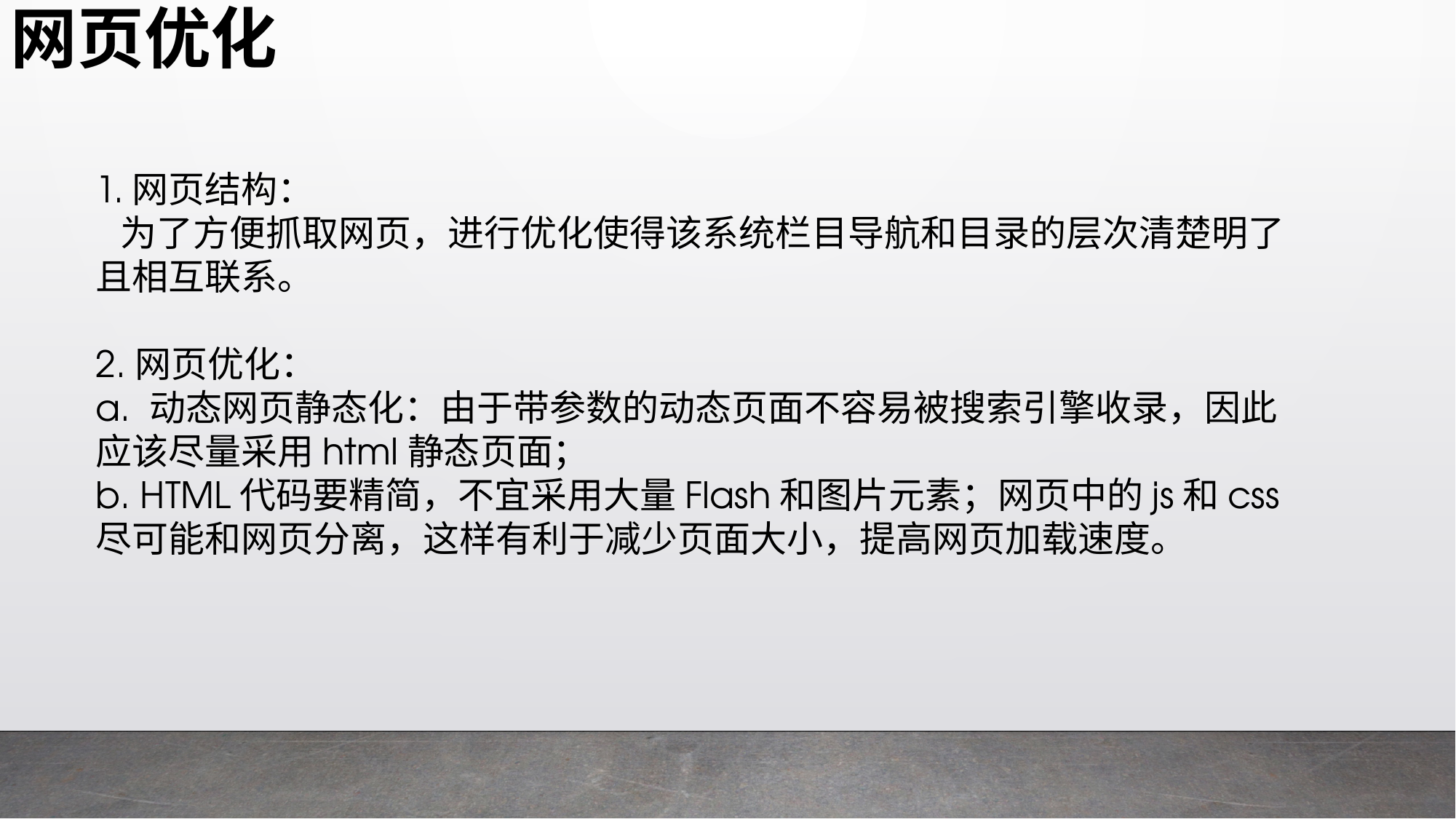

网页优化
1.网页结构：
  为了方便抓取网页，进行优化使得该系统栏目导航和目录的层次清楚明了且相互联系。

2.网页优化：
a. 动态网页静态化：由于带参数的动态页面不容易被搜索引擎收录，因此应该尽量采用html静态页面；
b. HTML代码要精简，不宜采用大量Flash和图片元素；网页中的js和css尽可能和网页分离，这样有利于减少页面大小，提高网页加载速度。